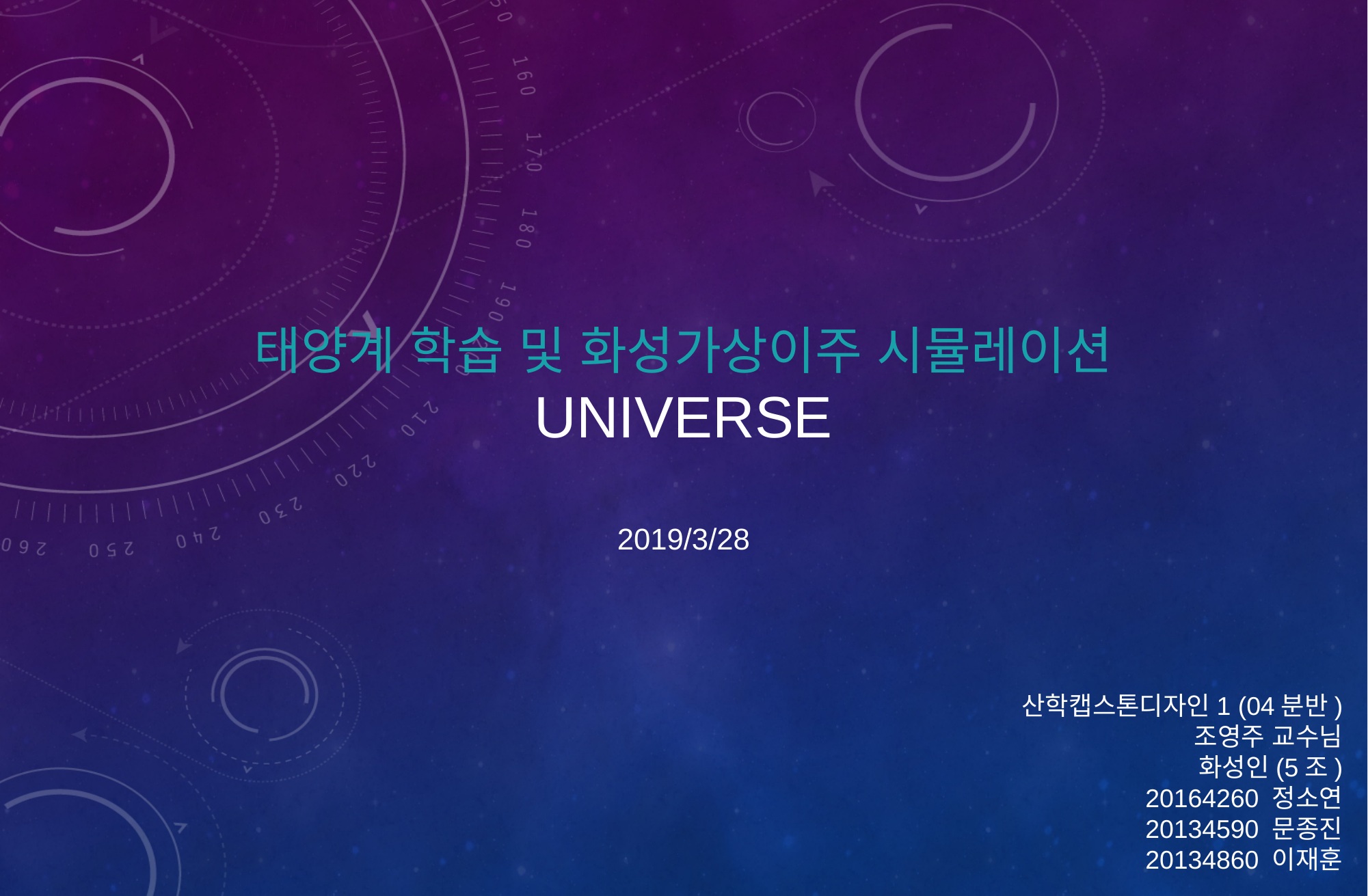

# 태양계 학습 및 화성가상이주 시뮬레이션 Universe
2019/3/28
산학캡스톤디자인1 (04분반)
조영주 교수님
화성인(5조)
20164260 정소연
20134590 문종진
20134860 이재훈